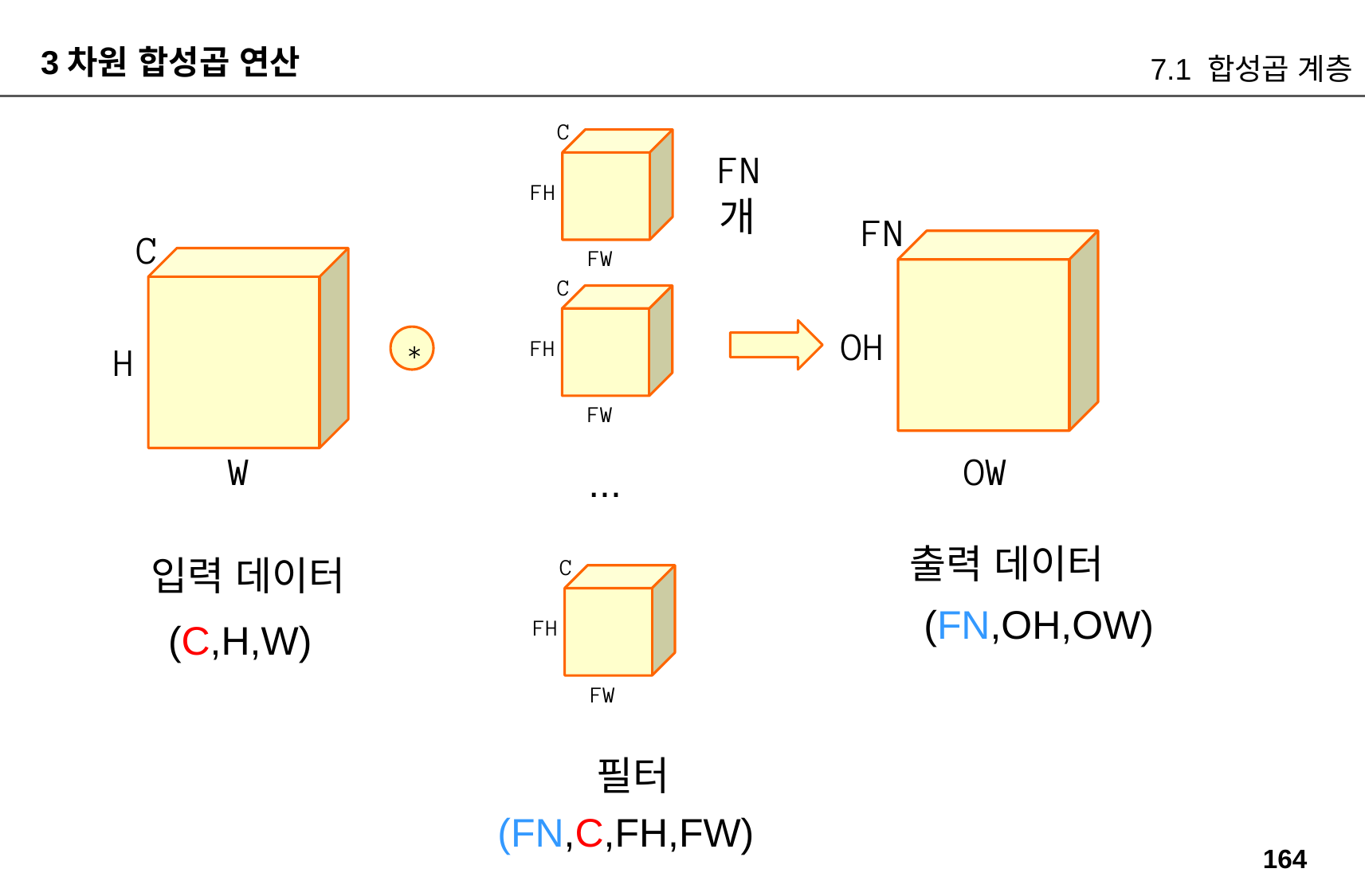

3차원 합성곱 연산
7.1 합성곱 계층
C

FN개
FH
FN
C

FW

C

OH

*
FH
H
FW
W
OW
...
출력 데이터
입력 데이터
C

(FN,OH,OW)
FH
(C,H,W)
FW
필터
(FN,C,FH,FW)